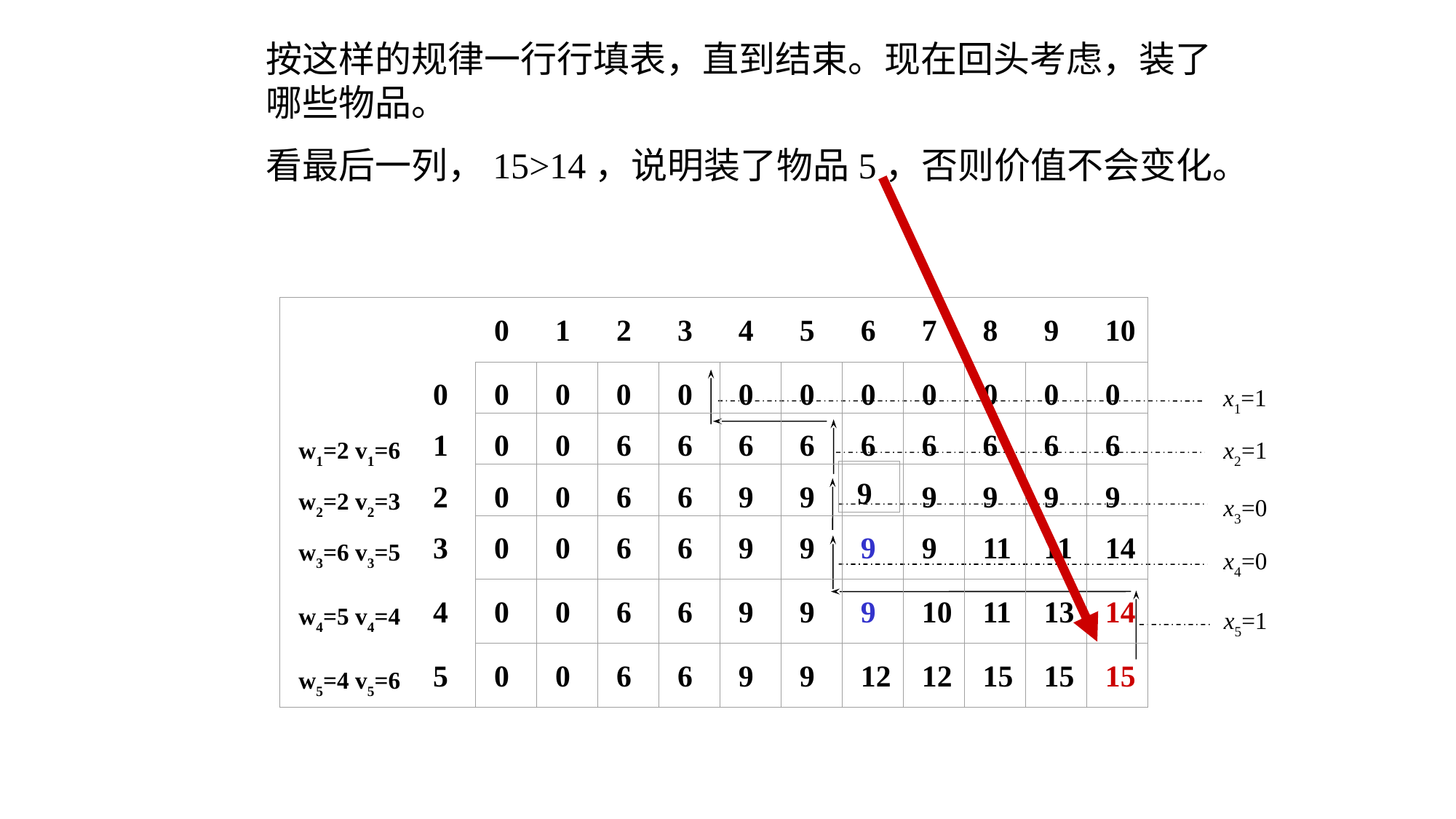

按这样的规律一行行填表，直到结束。现在回头考虑，装了哪些物品。
看最后一列，15>14，说明装了物品5，否则价值不会变化。

0

1

2

3

4

5

6

7

8

9

10

x1=1

0

0

0

0

0

0

0

0

0

0

0

0

w1=2 v1=6

1

0

0

6

6

6

6

6

6

6

6

6

x2=1

9

w2=2 v2=3

2

0

0

6

6

9

9

9

9

9

9

x3=0

w3=6 v3=5

3

0

0

6

6

9

9

9

9

11

11

14

x4=0

w4=5 v4=4

4

0

0

6

6

9

9

9

10

11

13

14

x5=1

w5=4 v5=6

5

0

0

6

6

9

9

12

12

15

15

15